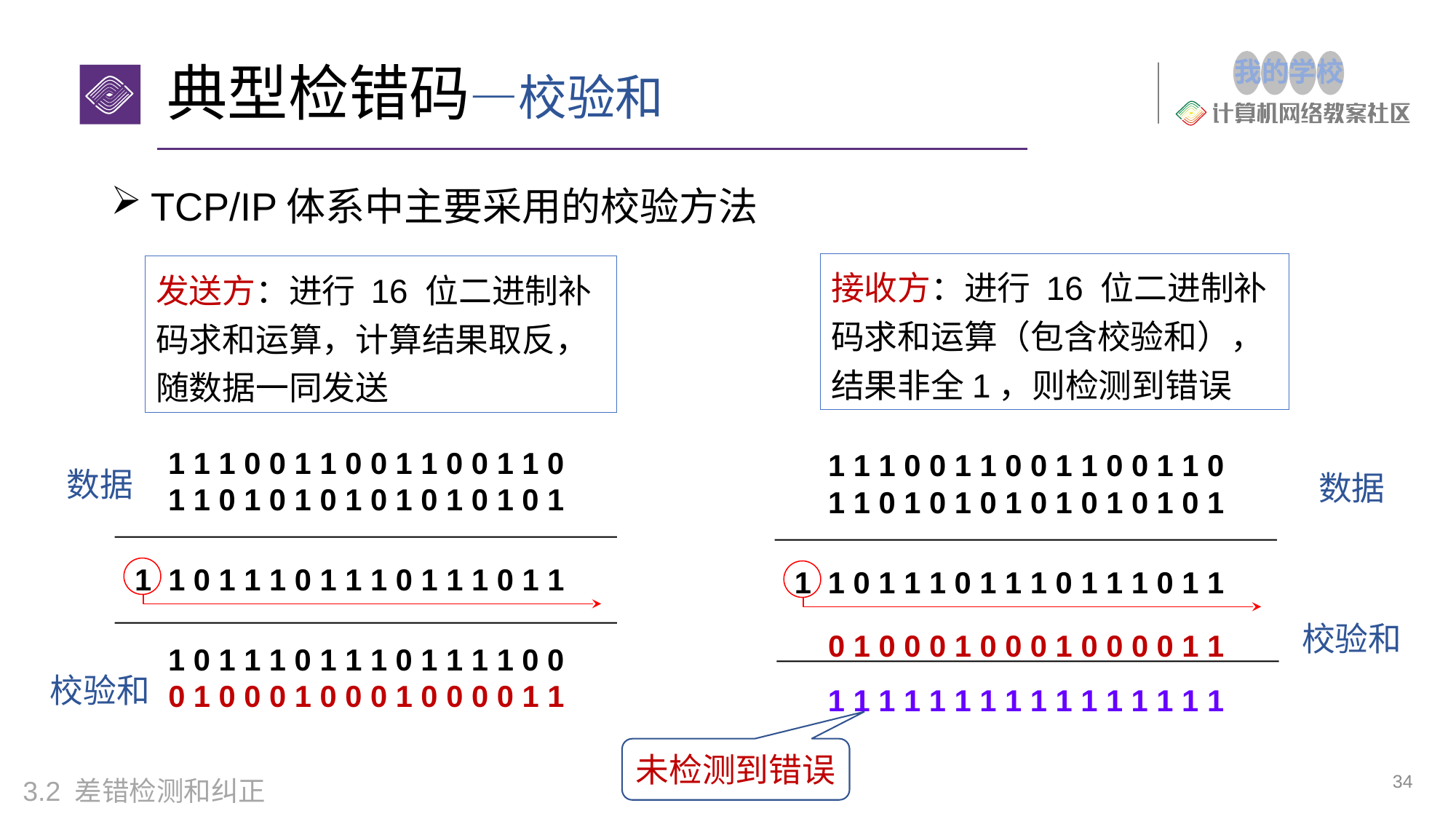

# 典型检错码—校验和
TCP/IP体系中主要采用的校验方法
接收方：进行 16 位二进制补码求和运算（包含校验和），结果非全1，则检测到错误
发送方：进行 16 位二进制补码求和运算，计算结果取反，随数据一同发送
1  1 1 1 0 0 1 1 0 0 1 1 0 0 1 1 0
1  1 1 0 1 0 1 0 1 0 1 0 1 0 1 0 1

1  1 0 1 1 1 0 1 1 1 0 1 1 1 0 1 1

1  1 0 1 1 1 0 1 1 1 0 1 1 1 1 0 0
1  0 1 0 0 0 1 0 0 0 1 0 0 0 0 1 1

1  1 1 1 0 0 1 1 0 0 1 1 0 0 1 1 0
1  1 1 0 1 0 1 0 1 0 1 0 1 0 1 0 1

1  1 0 1 1 1 0 1 1 1 0 1 1 1 0 1 1
1  0 1 0 0 0 1 0 0 0 1 0 0 0 0 1 1
    1 1 1 1 1 1 1 1 1 1 1 1 1 1 1 1
1

数据
数据
校验和

校验和

未检测到错误
34
3.2 差错检测和纠正